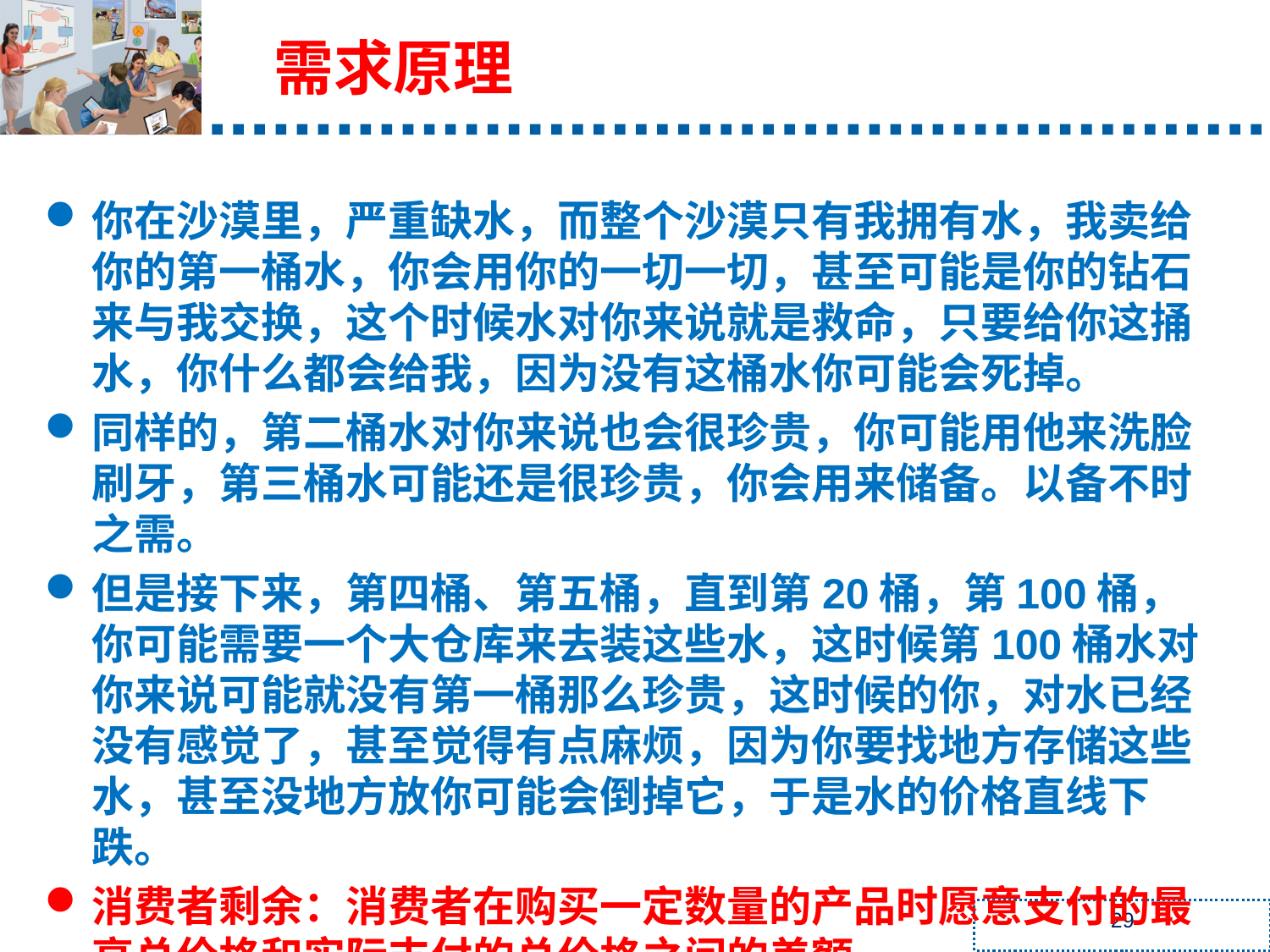

需求原理
你在沙漠里，严重缺水，而整个沙漠只有我拥有水，我卖给你的第一桶水，你会用你的一切一切，甚至可能是你的钻石来与我交换，这个时候水对你来说就是救命，只要给你这捅水，你什么都会给我，因为没有这桶水你可能会死掉。
同样的，第二桶水对你来说也会很珍贵，你可能用他来洗脸刷牙，第三桶水可能还是很珍贵，你会用来储备。以备不时之需。
但是接下来，第四桶、第五桶，直到第20桶，第100桶，你可能需要一个大仓库来去装这些水，这时候第100桶水对你来说可能就没有第一桶那么珍贵，这时候的你，对水已经没有感觉了，甚至觉得有点麻烦，因为你要找地方存储这些水，甚至没地方放你可能会倒掉它，于是水的价格直线下跌。
消费者剩余：消费者在购买一定数量的产品时愿意支付的最高总价格和实际支付的总价格之间的差额。

29